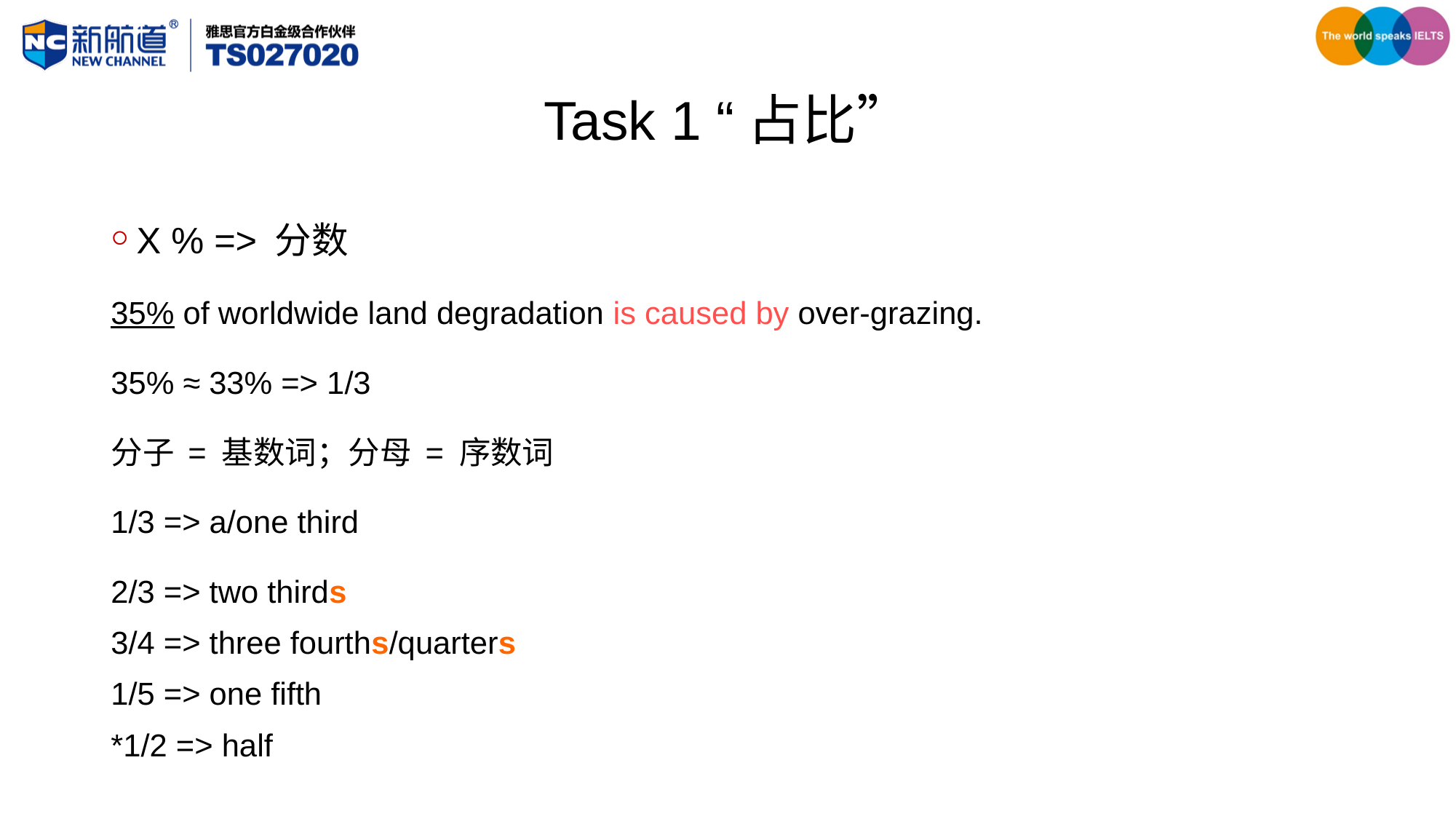

# Task 1 “占比”
X % => 分数
35% of worldwide land degradation is caused by over-grazing.
35% ≈ 33% => 1/3
分子 = 基数词；分母 = 序数词
1/3 => a/one third
2/3 => two thirds
3/4 => three fourths/quarters
1/5 => one fifth
*1/2 => half